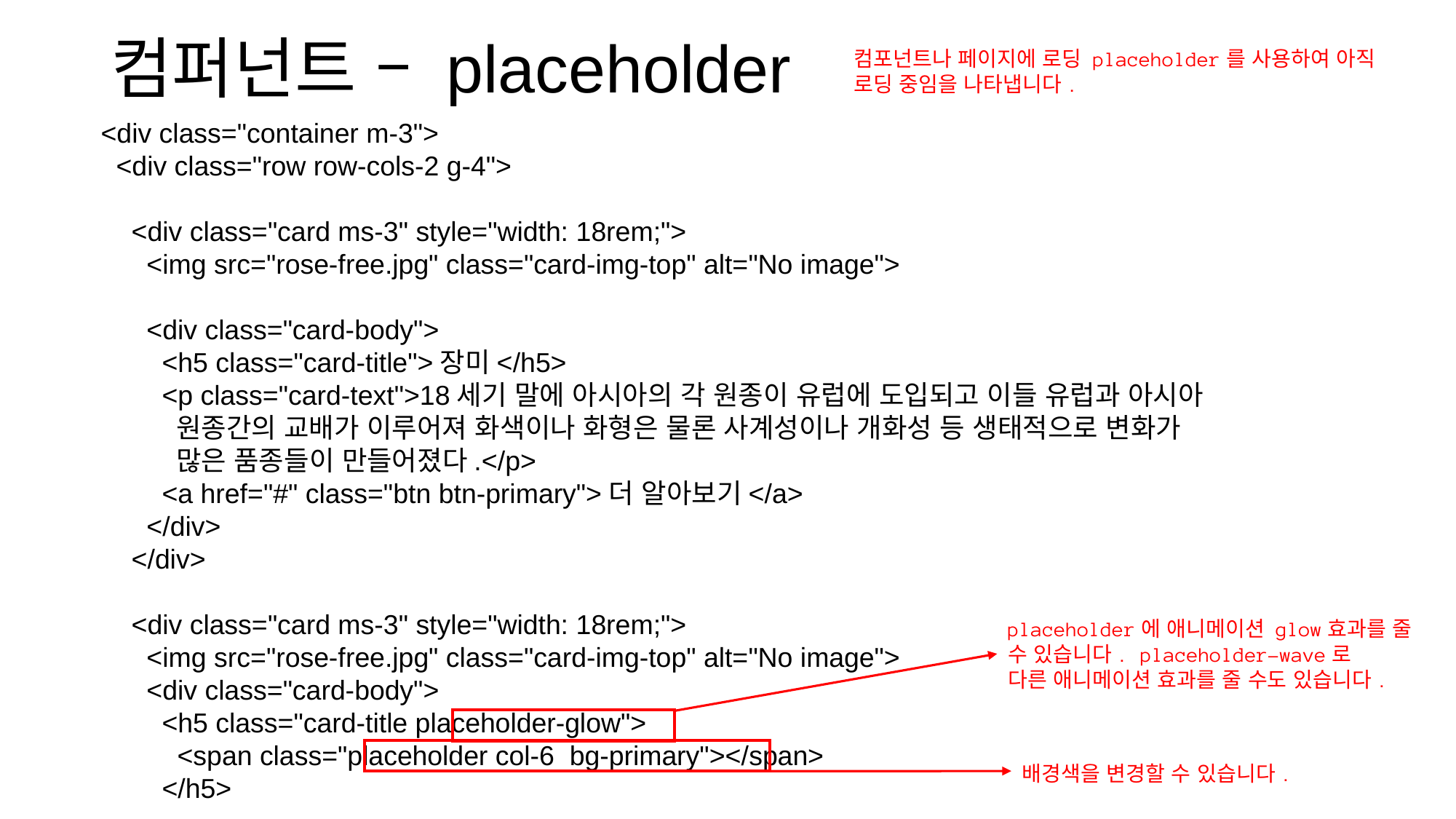

# 컴퍼넌트 – placeholder
컴포넌트나 페이지에 로딩 placeholder를 사용하여 아직 로딩 중임을 나타냅니다.
    <div class="container m-3">
      <div class="row row-cols-2 g-4">

        <div class="card ms-3" style="width: 18rem;">
          <img src="rose-free.jpg" class="card-img-top" alt="No image">

          <div class="card-body">
            <h5 class="card-title">장미</h5>
            <p class="card-text">18세기 말에 아시아의 각 원종이 유럽에 도입되고 이들 유럽과 아시아
             원종간의 교배가 이루어져 화색이나 화형은 물론 사계성이나 개화성 등 생태적으로 변화가
             많은 품종들이 만들어졌다.</p>
            <a href="#" class="btn btn-primary">더 알아보기</a>
          </div>
        </div>

        <div class="card ms-3" style="width: 18rem;">
          <img src="rose-free.jpg" class="card-img-top" alt="No image">
          <div class="card-body">
            <h5 class="card-title placeholder-glow">
              <span class="placeholder col-6  bg-primary"></span>
            </h5>

placeholder에 애니메이션 glow효과를 줄 수 있습니다. placeholder-wave로
다른 애니메이션 효과를 줄 수도 있습니다.

배경색을 변경할 수 있습니다.